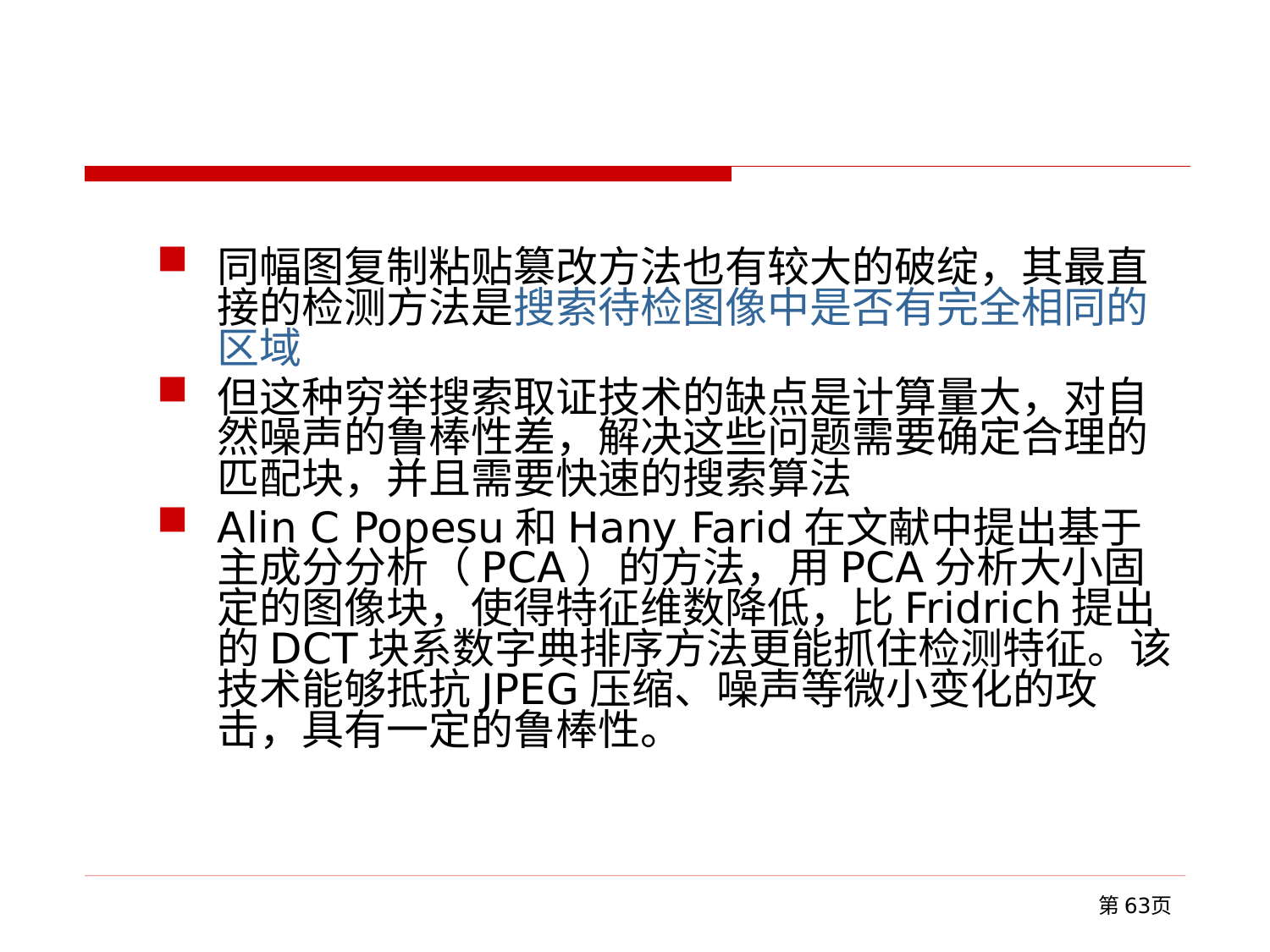

#
同幅图复制粘贴篡改方法也有较大的破绽，其最直接的检测方法是搜索待检图像中是否有完全相同的区域
但这种穷举搜索取证技术的缺点是计算量大，对自然噪声的鲁棒性差，解决这些问题需要确定合理的匹配块，并且需要快速的搜索算法
Alin C Popesu和Hany Farid在文献中提出基于主成分分析（PCA）的方法，用PCA分析大小固定的图像块，使得特征维数降低，比Fridrich提出的DCT块系数字典排序方法更能抓住检测特征。该技术能够抵抗JPEG压缩、噪声等微小变化的攻击，具有一定的鲁棒性。
63